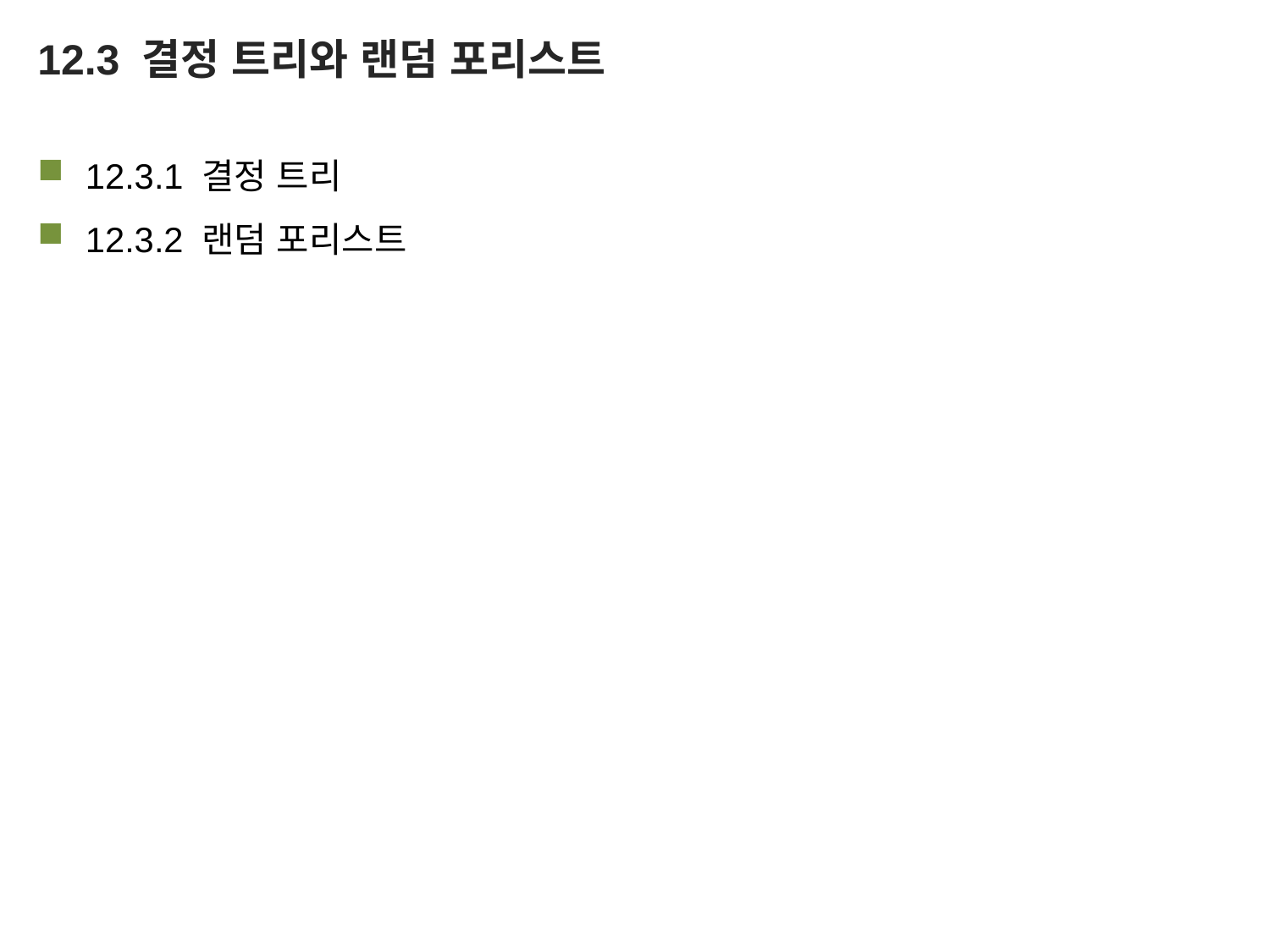

# 12.3 결정 트리와 랜덤 포리스트
12.3.1 결정 트리
12.3.2 랜덤 포리스트